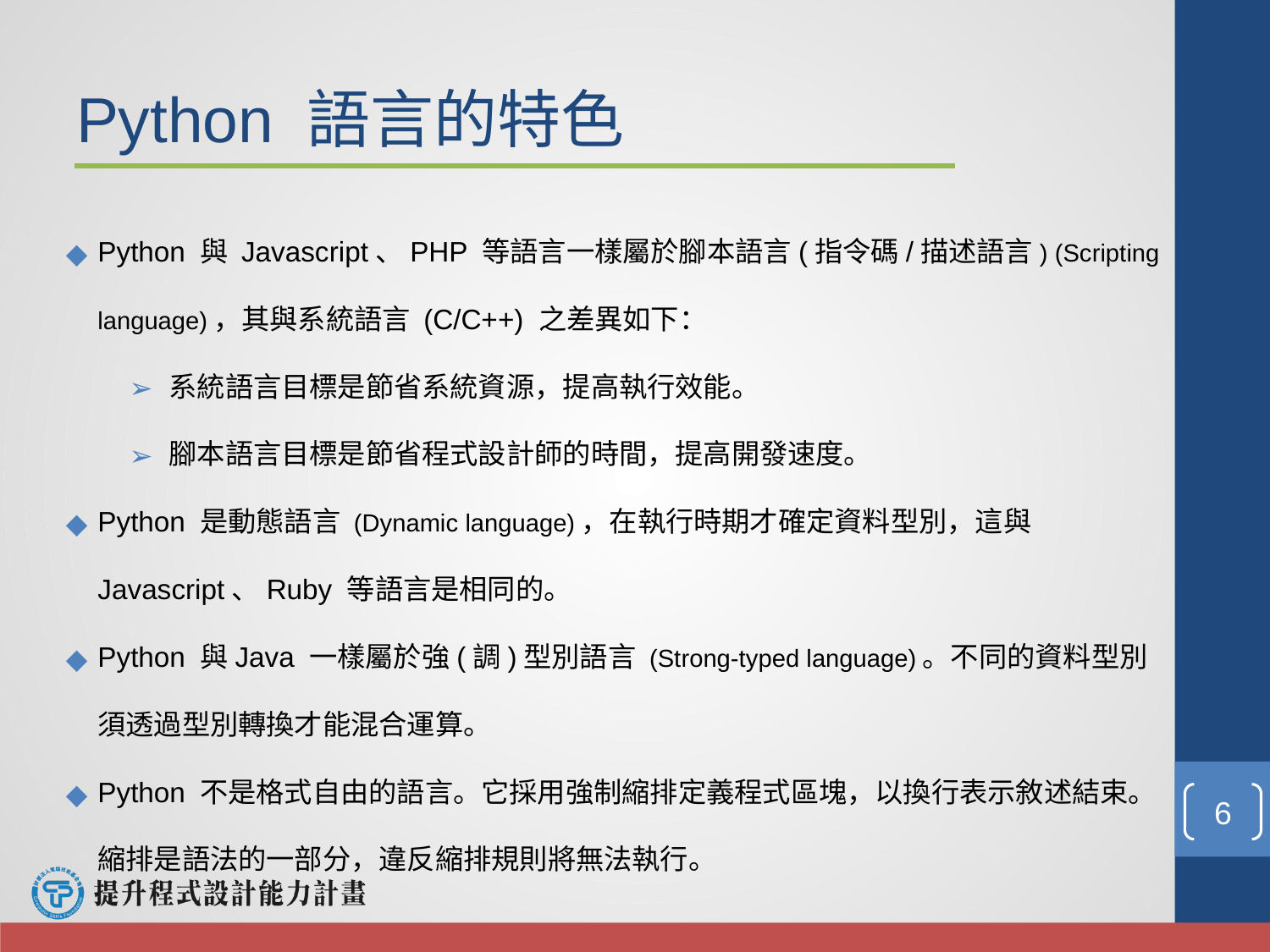

Python 語言的特色
Python 與 Javascript、PHP 等語言一樣屬於腳本語言(指令碼/描述語言) (Scripting language)，其與系統語言 (C/C++) 之差異如下：
系統語言目標是節省系統資源，提高執行效能。
腳本語言目標是節省程式設計師的時間，提高開發速度。
Python 是動態語言 (Dynamic language)，在執行時期才確定資料型別，這與 Javascript、Ruby 等語言是相同的。
Python 與Java 一樣屬於強(調)型別語言 (Strong-typed language)。不同的資料型別須透過型別轉換才能混合運算。
Python 不是格式自由的語言。它採用強制縮排定義程式區塊，以換行表示敘述結束。 縮排是語法的一部分，違反縮排規則將無法執行。

6